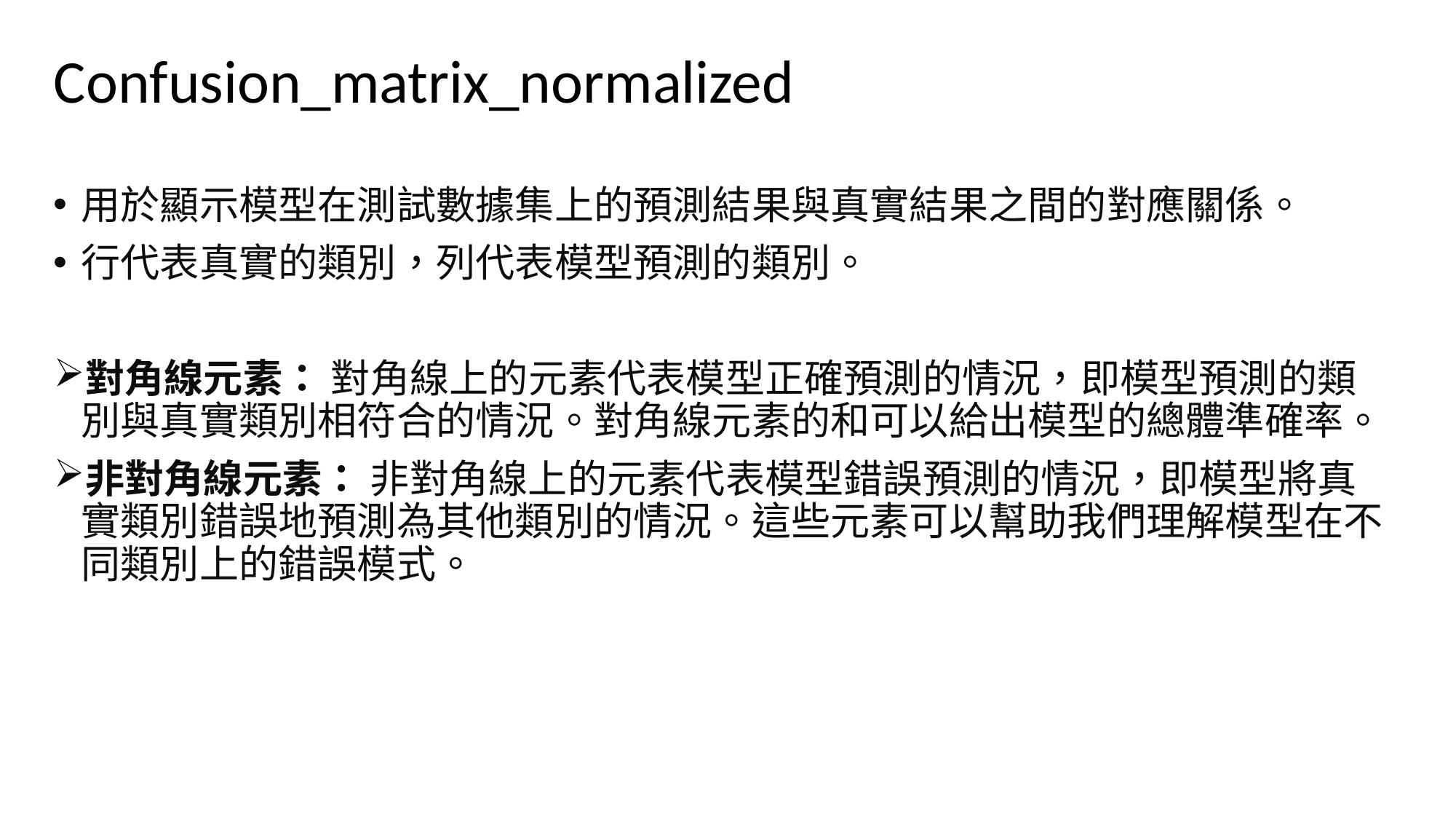

# Confusion_matrix_normalized
用於顯示模型在測試數據集上的預測結果與真實結果之間的對應關係。
行代表真實的類別，列代表模型預測的類別。

對角線元素： 對角線上的元素代表模型正確預測的情況，即模型預測的類別與真實類別相符合的情況。對角線元素的和可以給出模型的總體準確率。
非對角線元素： 非對角線上的元素代表模型錯誤預測的情況，即模型將真實類別錯誤地預測為其他類別的情況。這些元素可以幫助我們理解模型在不同類別上的錯誤模式。